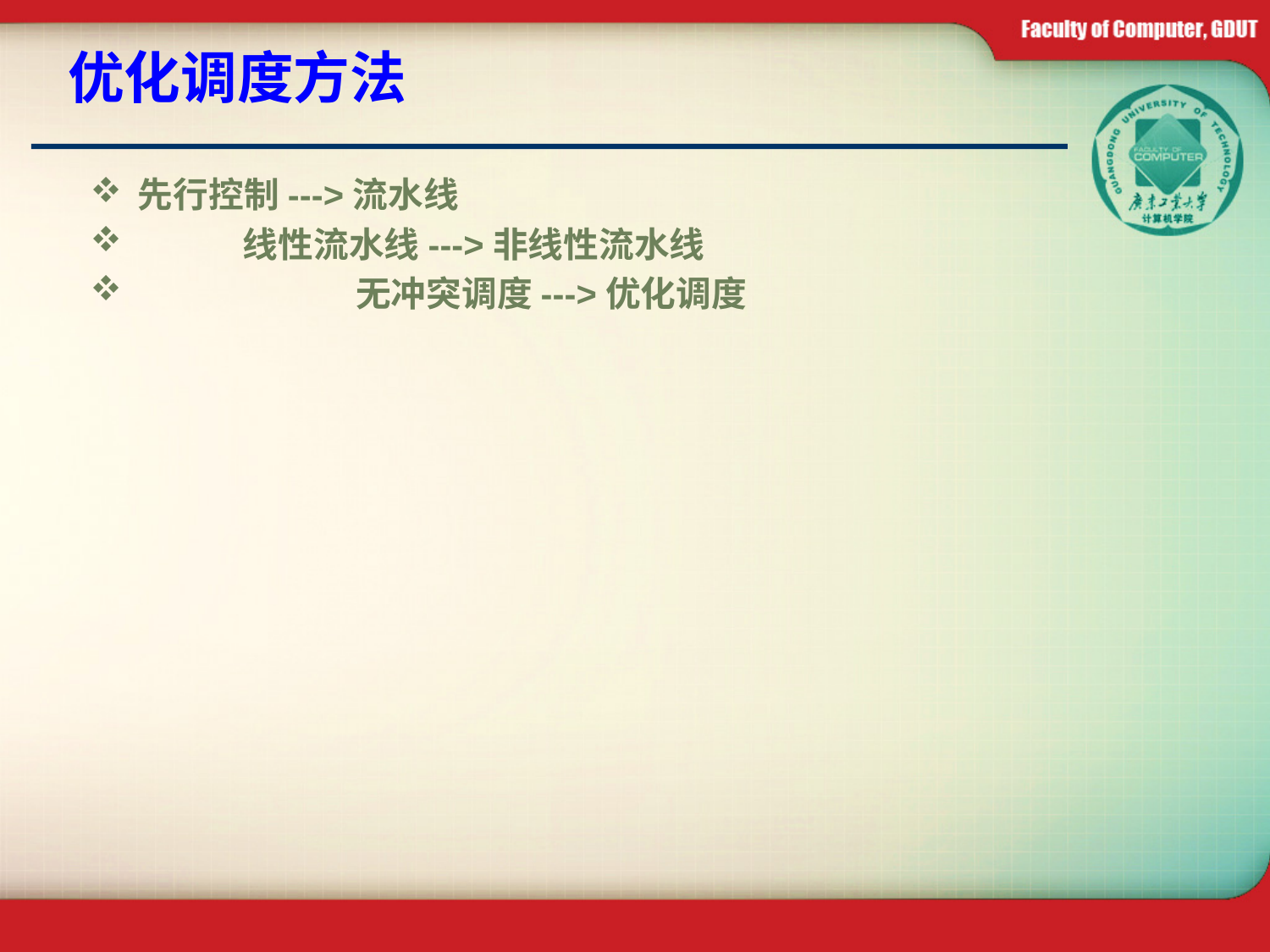

# 优化调度方法
先行控制--->流水线
            线性流水线--->非线性流水线
                          无冲突调度--->优化调度